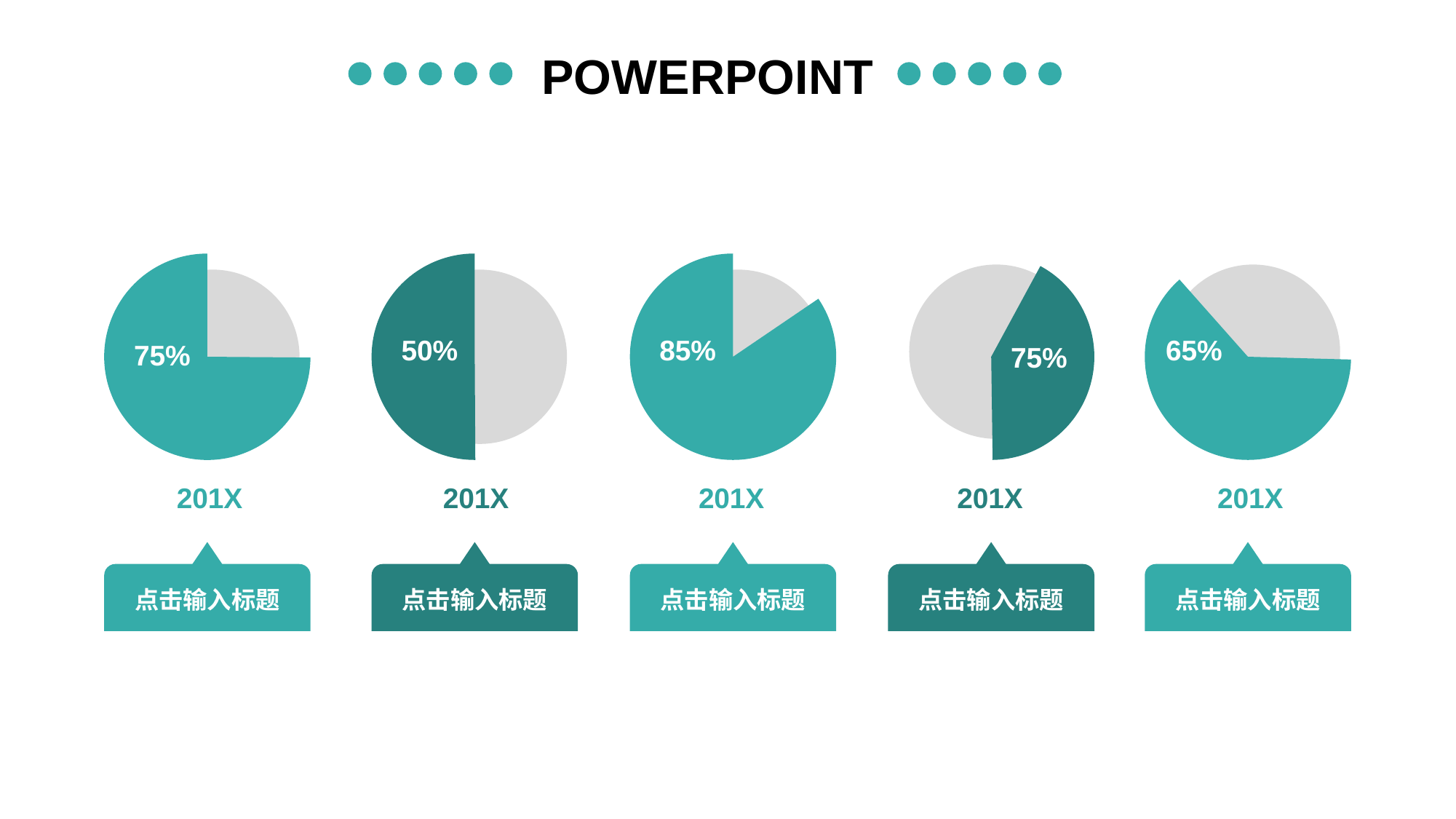

POWERPOINT

75%

50%

85%

75%

65%
201X
201X
201X
201X
201X

点击输入标题

点击输入标题

点击输入标题

点击输入标题

点击输入标题